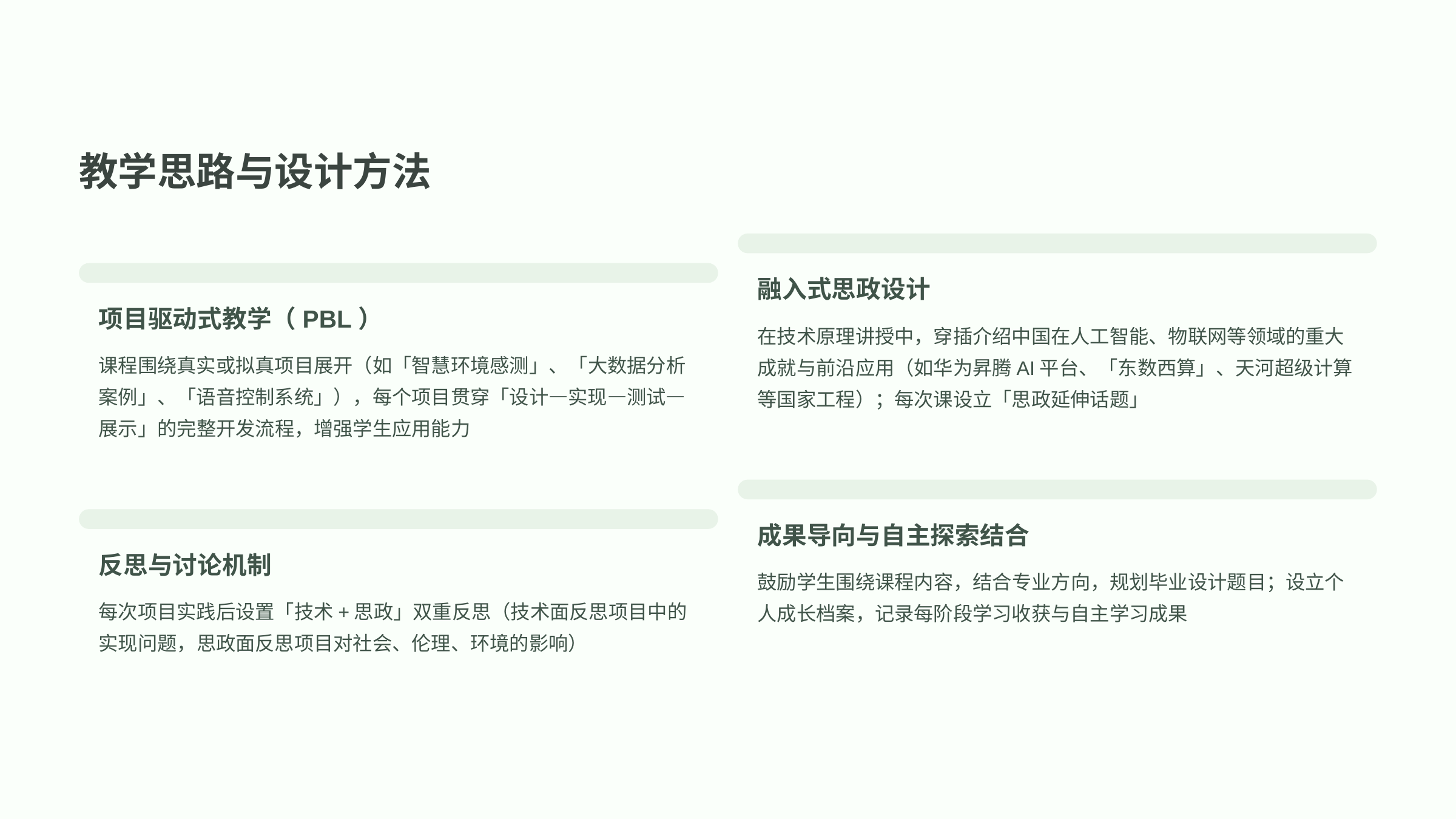

教学思路与设计方法

融入式思政设计
项目驱动式教学（PBL）
在技术原理讲授中，穿插介绍中国在人工智能、物联网等领域的重大成就与前沿应用（如华为昇腾AI平台、「东数西算」、天河超级计算等国家工程）；每次课设立「思政延伸话题」
课程围绕真实或拟真项目展开（如「智慧环境感测」、「大数据分析案例」、「语音控制系统」），每个项目贯穿「设计—实现—测试—展示」的完整开发流程，增强学生应用能力

成果导向与自主探索结合
反思与讨论机制
鼓励学生围绕课程内容，结合专业方向，规划毕业设计题目；设立个人成长档案，记录每阶段学习收获与自主学习成果
每次项目实践后设置「技术+思政」双重反思（技术面反思项目中的实现问题，思政面反思项目对社会、伦理、环境的影响）